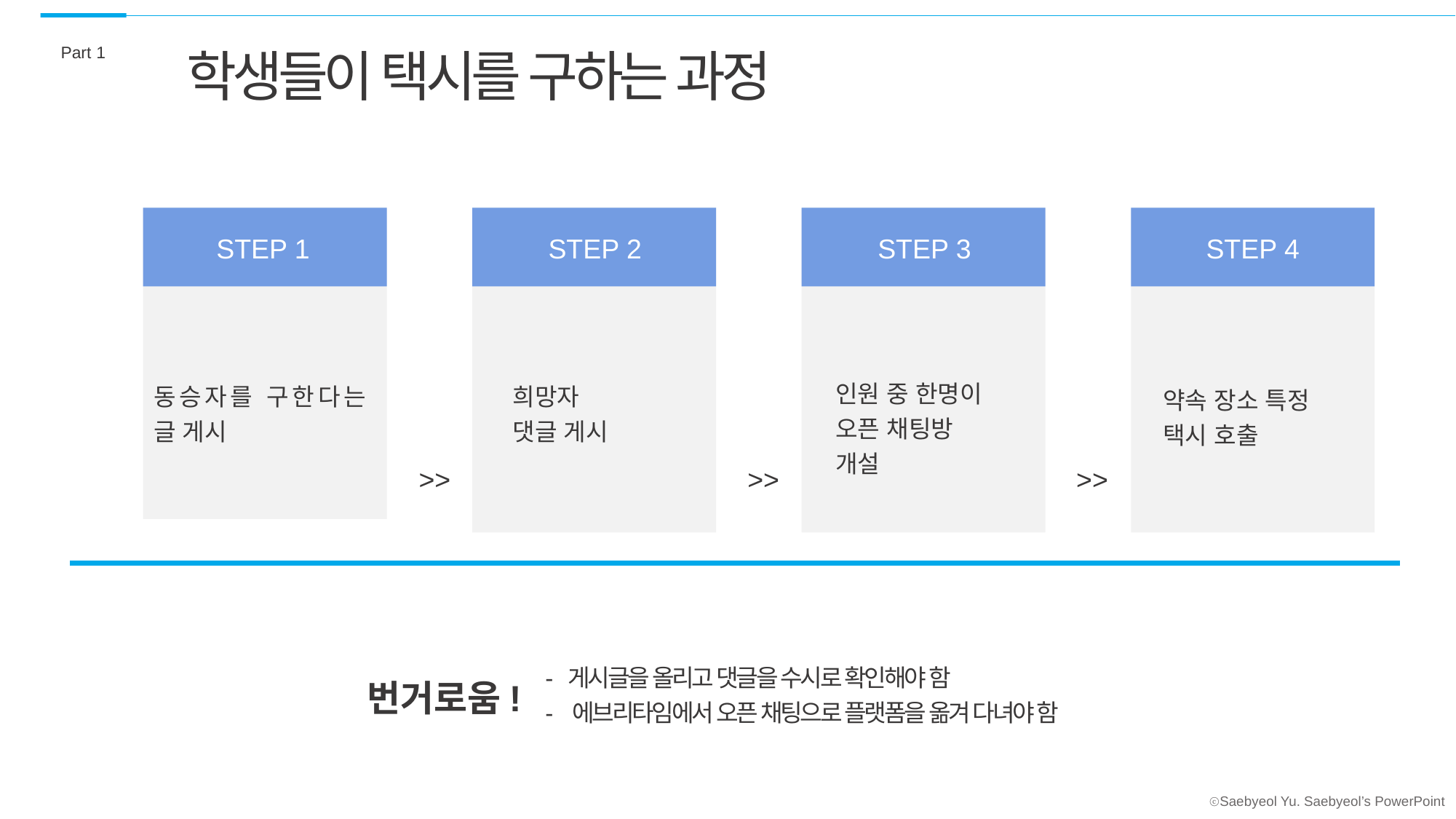

Part 1
학생들이 택시를 구하는 과정

STEP 1
STEP 2
STEP 3
STEP 4
인원 중 한명이
오픈 채팅방
개설
희망자
댓글 게시
동승자를 구한다는 글 게시
약속 장소 특정
택시 호출
>>
>>
>>
-  게시글을 올리고 댓글을 수시로 확인해야 함
-   에브리타임에서 오픈 채팅으로 플랫폼을 옮겨 다녀야 함
번거로움!